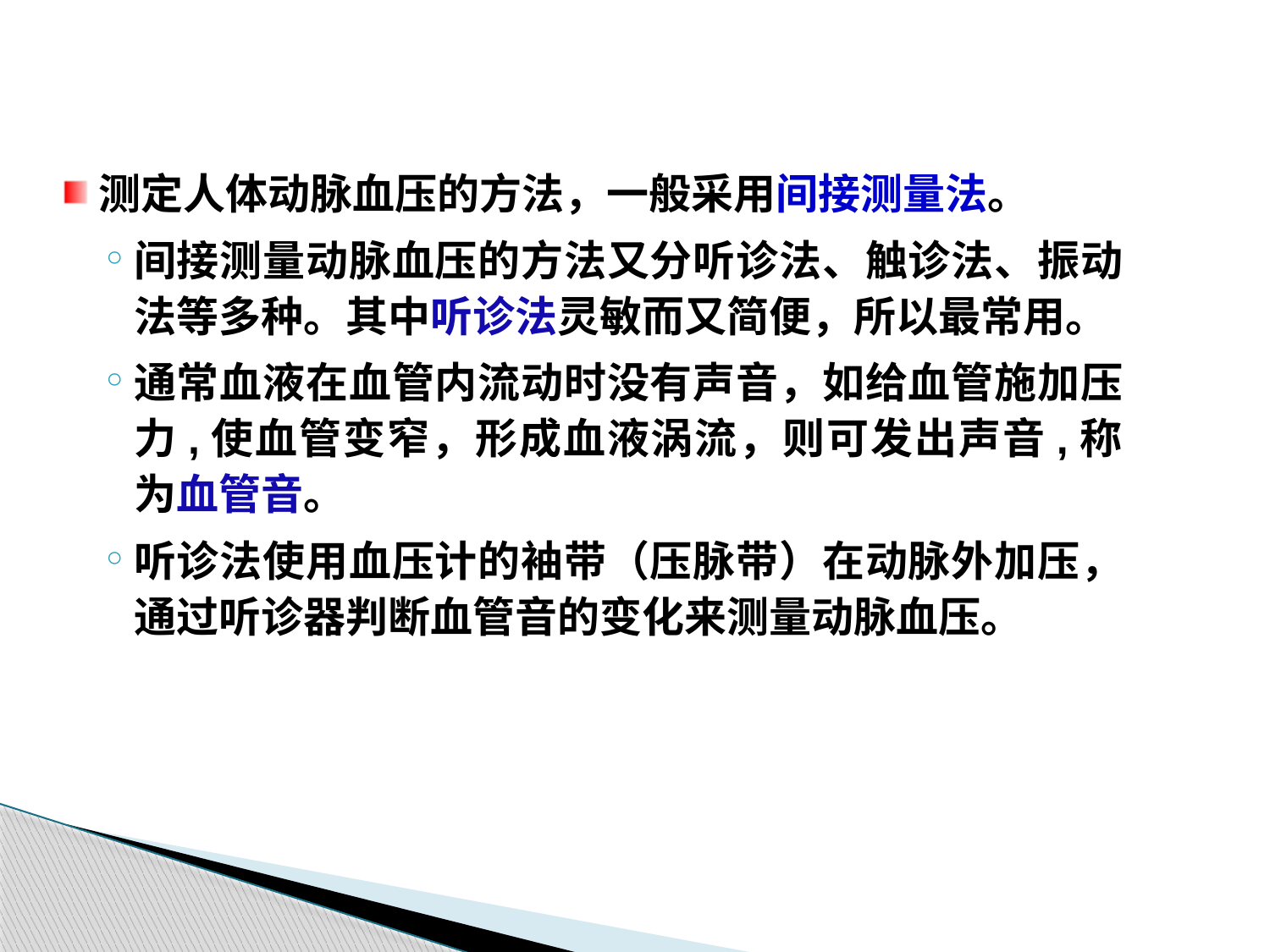

测定人体动脉血压的方法，一般采用间接测量法。
间接测量动脉血压的方法又分听诊法、触诊法、振动法等多种。其中听诊法灵敏而又简便，所以最常用。
通常血液在血管内流动时没有声音，如给血管施加压力,使血管变窄，形成血液涡流，则可发出声音,称为血管音。
听诊法使用血压计的袖带（压脉带）在动脉外加压，通过听诊器判断血管音的变化来测量动脉血压。